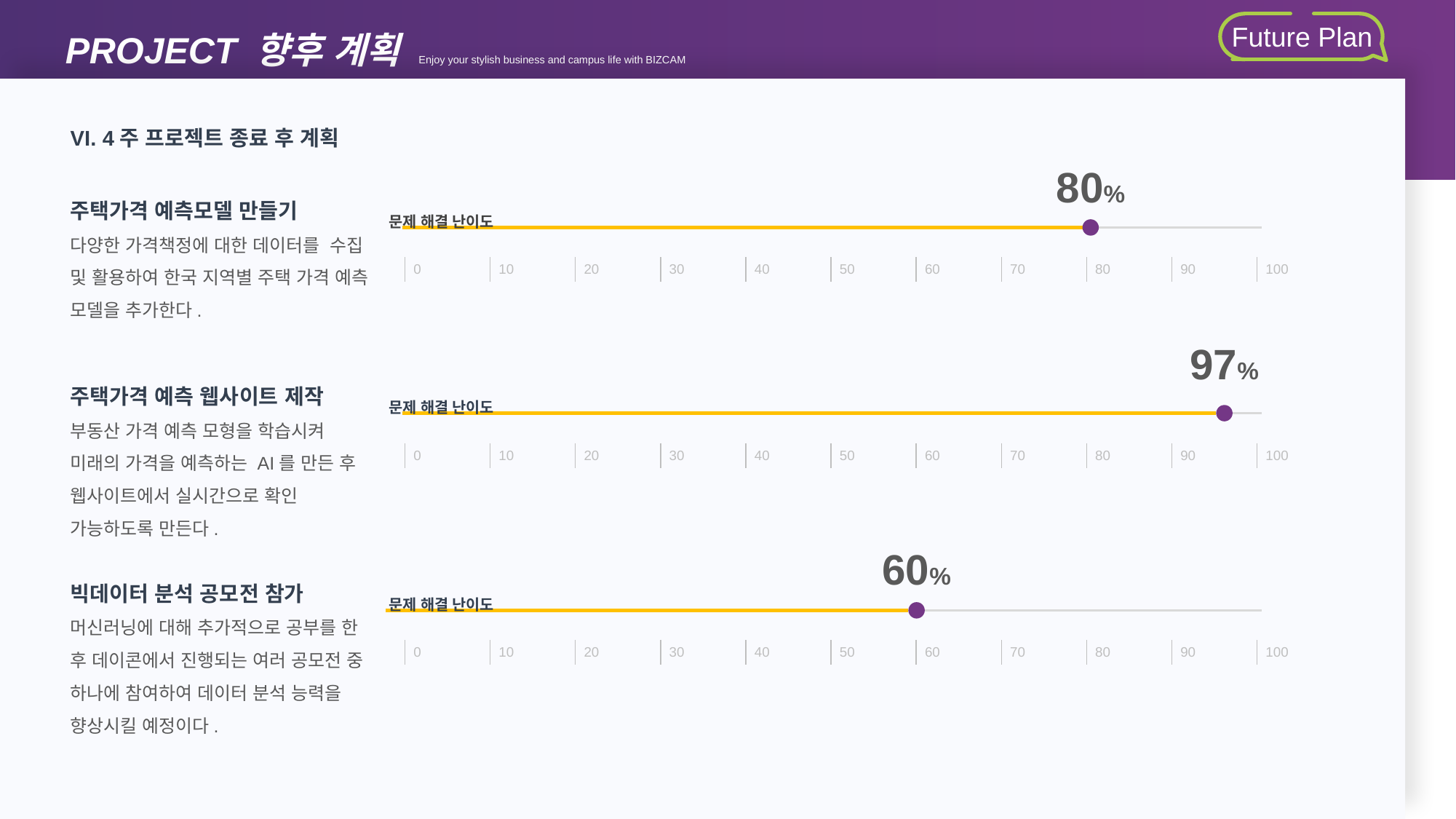

PROJECT 향후 계획 Enjoy your stylish business and campus life with BIZCAM

Future Plan

VI. 4주 프로젝트 종료 후 계획
80%
주택가격 예측모델 만들기
다양한 가격책정에 대한 데이터를  수집 및 활용하여 한국 지역별 주택 가격 예측 모델을 추가한다.
문제 해결 난이도

| 0 | 10 | 20 | 30 | 40 | 50 | 60 | 70 | 80 | 90 | 100 |
| --- | --- | --- | --- | --- | --- | --- | --- | --- | --- | --- |
97%
주택가격 예측 웹사이트 제작
부동산 가격 예측 모형을 학습시켜 미래의 가격을 예측하는 AI를 만든 후 웹사이트에서 실시간으로 확인 가능하도록 만든다.
문제 해결 난이도

| 0 | 10 | 20 | 30 | 40 | 50 | 60 | 70 | 80 | 90 | 100 |
| --- | --- | --- | --- | --- | --- | --- | --- | --- | --- | --- |
60%
빅데이터 분석 공모전 참가
머신러닝에 대해 추가적으로 공부를 한 후 데이콘에서 진행되는 여러 공모전 중 하나에 참여하여 데이터 분석 능력을 향상시킬 예정이다.
문제 해결 난이도

| 0 | 10 | 20 | 30 | 40 | 50 | 60 | 70 | 80 | 90 | 100 |
| --- | --- | --- | --- | --- | --- | --- | --- | --- | --- | --- |